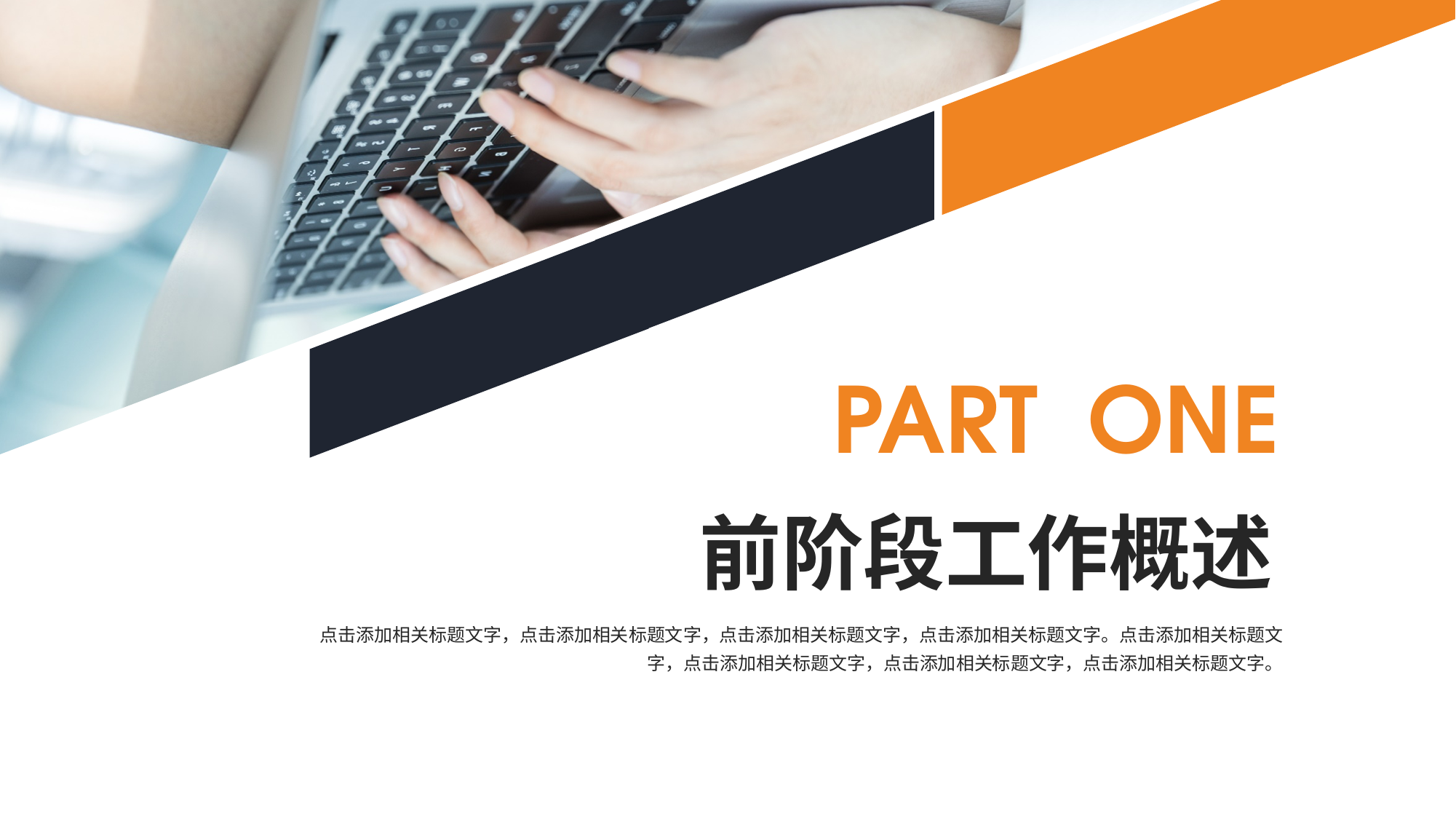

PART  ONE
前阶段工作概述
点击添加相关标题文字，点击添加相关标题文字，点击添加相关标题文字，点击添加相关标题文字。点击添加相关标题文字，点击添加相关标题文字，点击添加相关标题文字，点击添加相关标题文字。